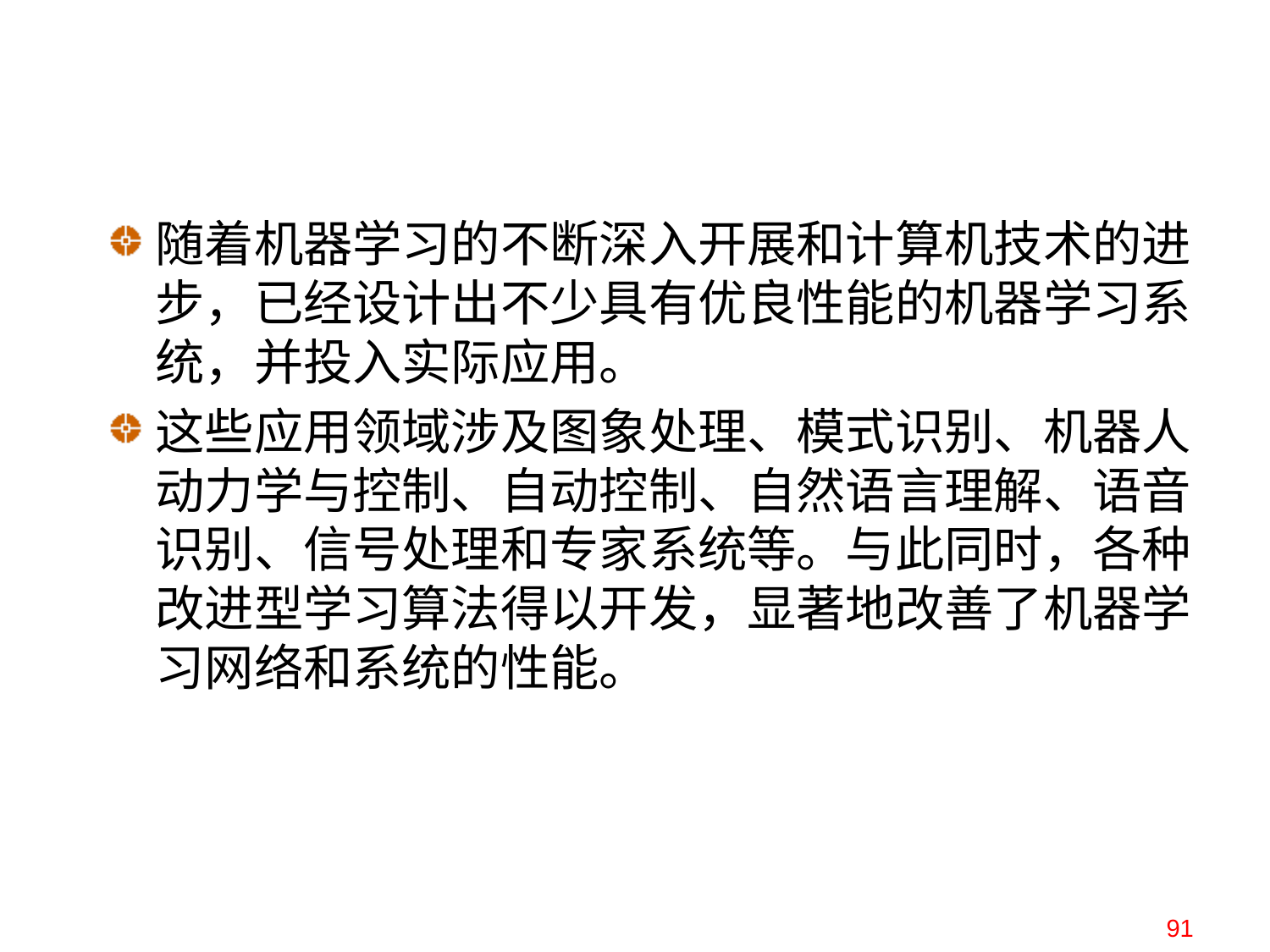

随着机器学习的不断深入开展和计算机技术的进步，已经设计出不少具有优良性能的机器学习系统，并投入实际应用。
这些应用领域涉及图象处理、模式识别、机器人动力学与控制、自动控制、自然语言理解、语音识别、信号处理和专家系统等。与此同时，各种改进型学习算法得以开发，显著地改善了机器学习网络和系统的性能。
91